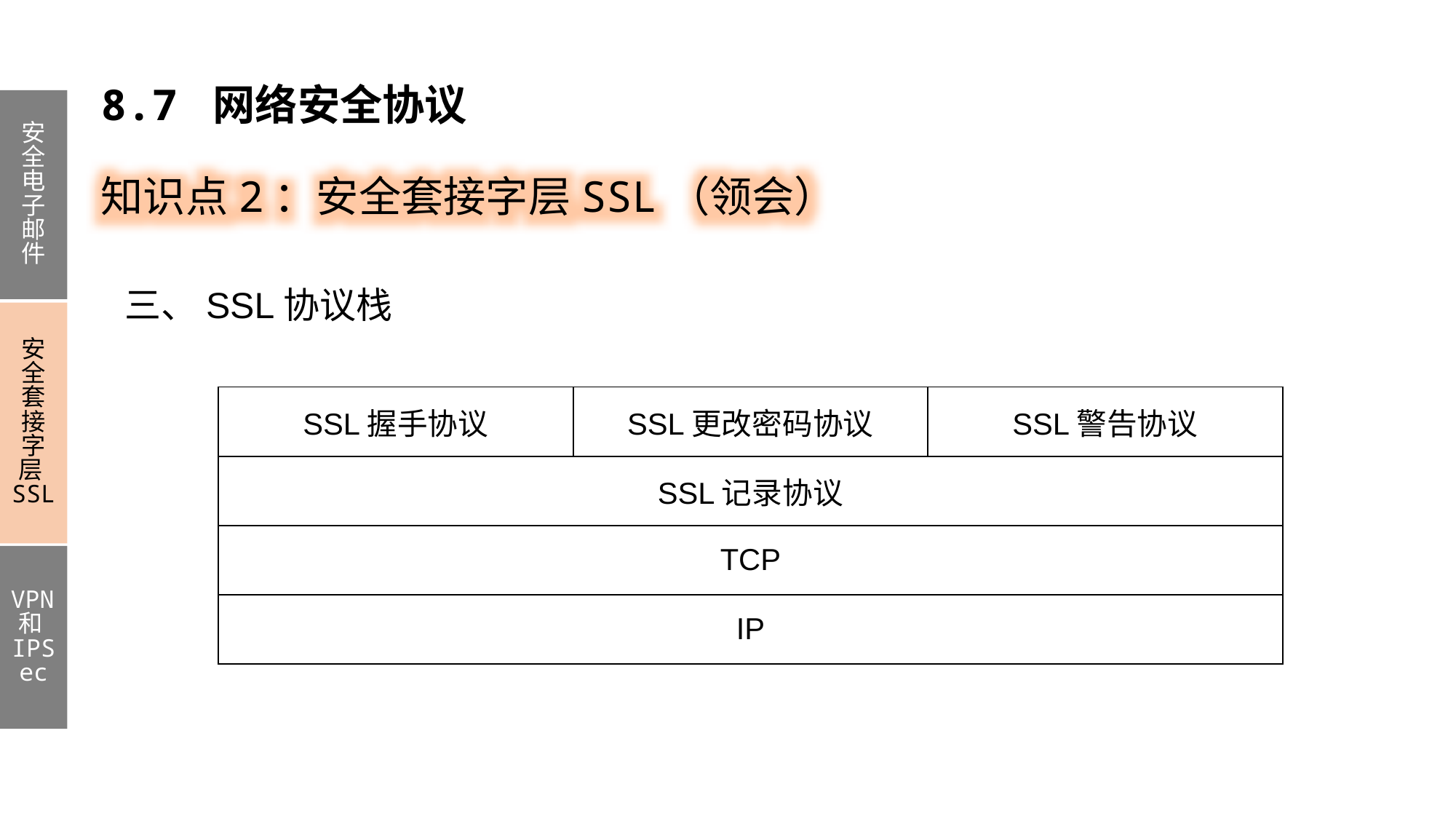

8.7 网络安全协议
安全电子邮件
安全套接字层SSL
VPN和IPSec
知识点2：安全套接字层SSL（领会）
三、SSL协议栈
| SSL握手协议 | SSL更改密码协议 | SSL警告协议 |
| --- | --- | --- |
| SSL记录协议 |  |  |
| TCP |  |  |
| IP |  |  |